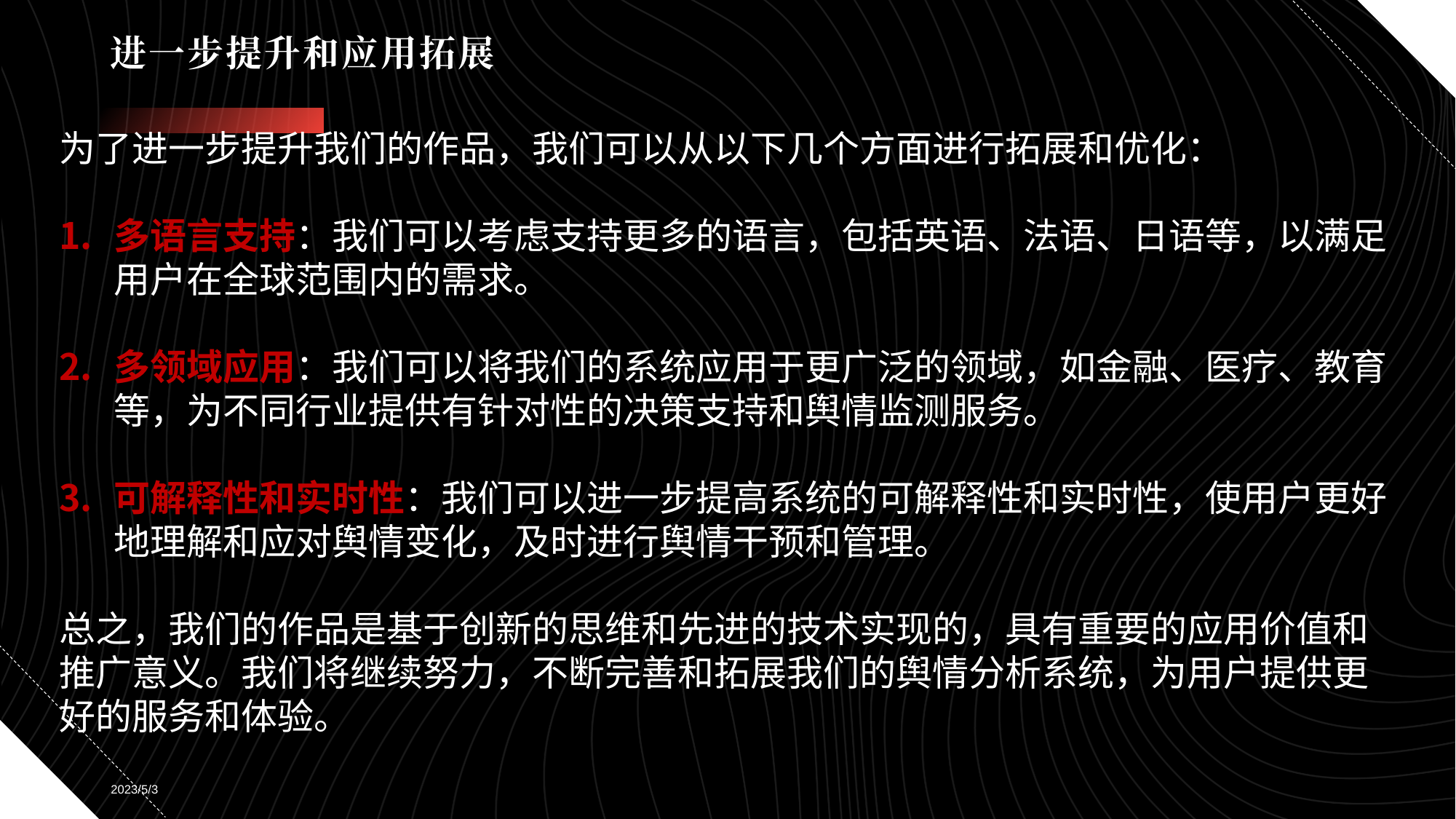

# 进一步提升和应用拓展
为了进一步提升我们的作品，我们可以从以下几个方面进行拓展和优化：

多语言支持：我们可以考虑支持更多的语言，包括英语、法语、日语等，以满足用户在全球范围内的需求。

多领域应用：我们可以将我们的系统应用于更广泛的领域，如金融、医疗、教育等，为不同行业提供有针对性的决策支持和舆情监测服务。

可解释性和实时性：我们可以进一步提高系统的可解释性和实时性，使用户更好地理解和应对舆情变化，及时进行舆情干预和管理。

总之，我们的作品是基于创新的思维和先进的技术实现的，具有重要的应用价值和推广意义。我们将继续努力，不断完善和拓展我们的舆情分析系统，为用户提供更好的服务和体验。

2023/5/3